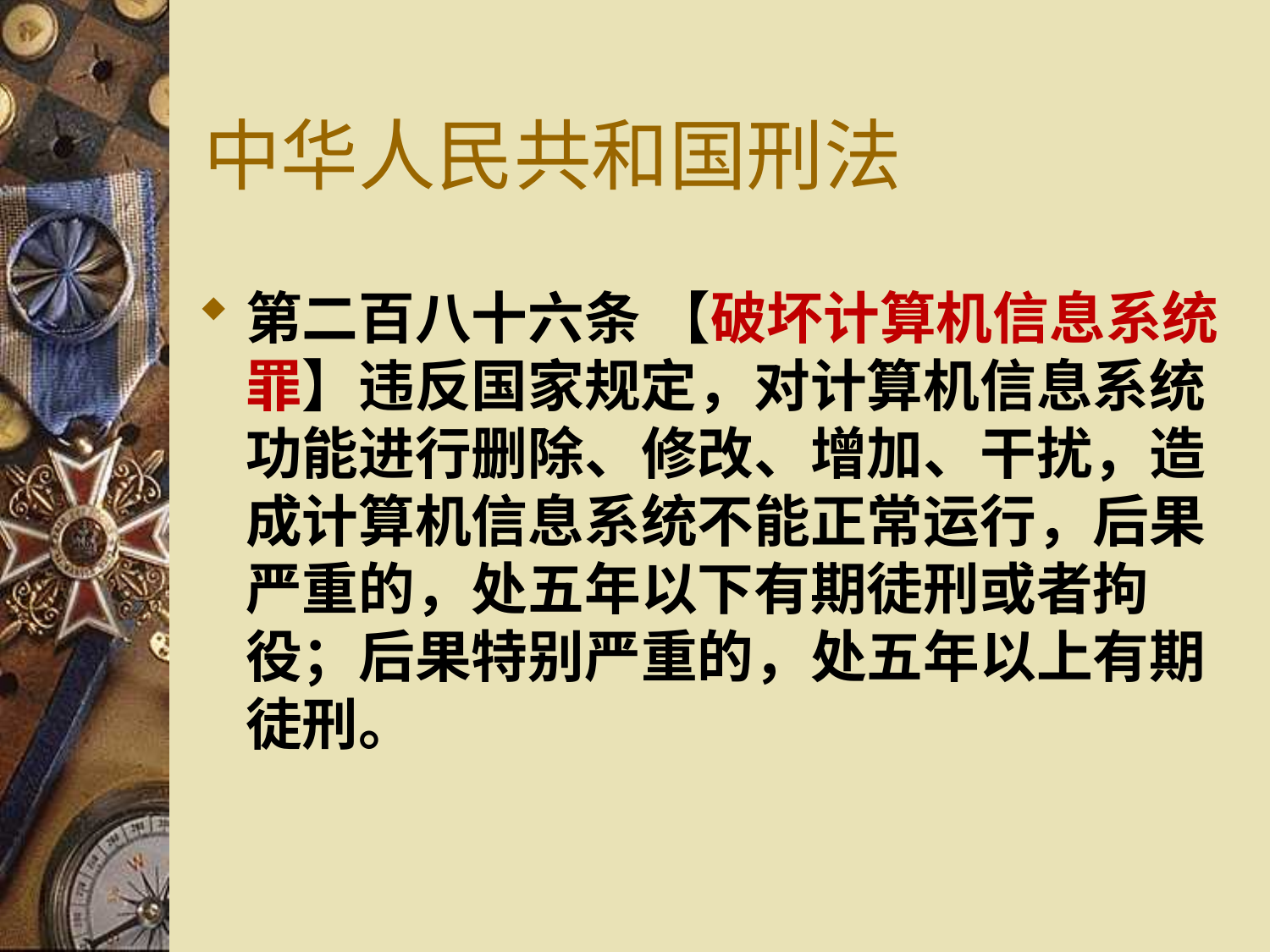

# 中华人民共和国刑法
第二百八十六条 【破坏计算机信息系统罪】违反国家规定，对计算机信息系统功能进行删除、修改、增加、干扰，造成计算机信息系统不能正常运行，后果严重的，处五年以下有期徒刑或者拘役；后果特别严重的，处五年以上有期徒刑。